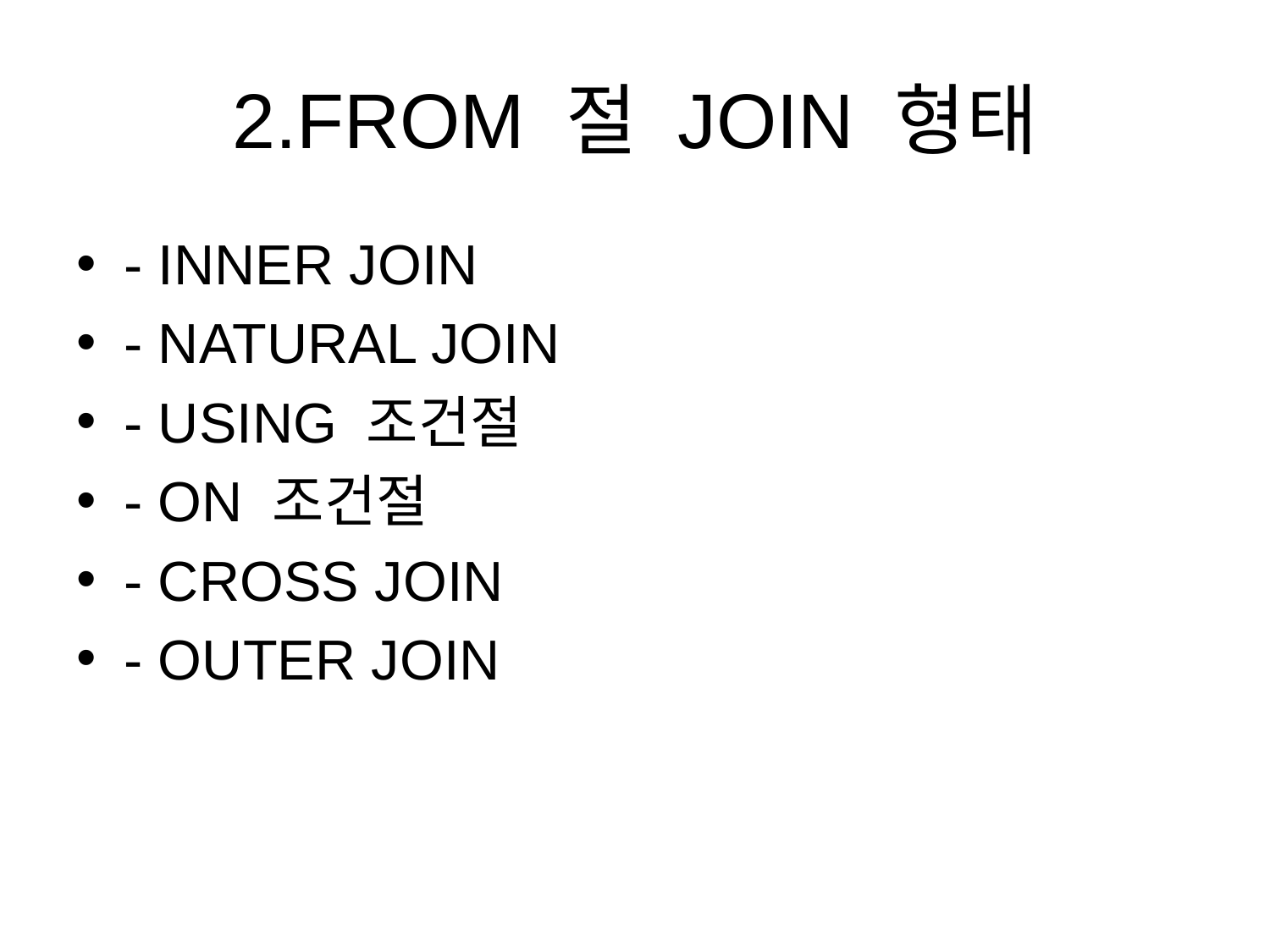

# 2.FROM 절 JOIN 형태
- INNER JOIN
- NATURAL JOIN
- USING 조건절
- ON 조건절
- CROSS JOIN
- OUTER JOIN